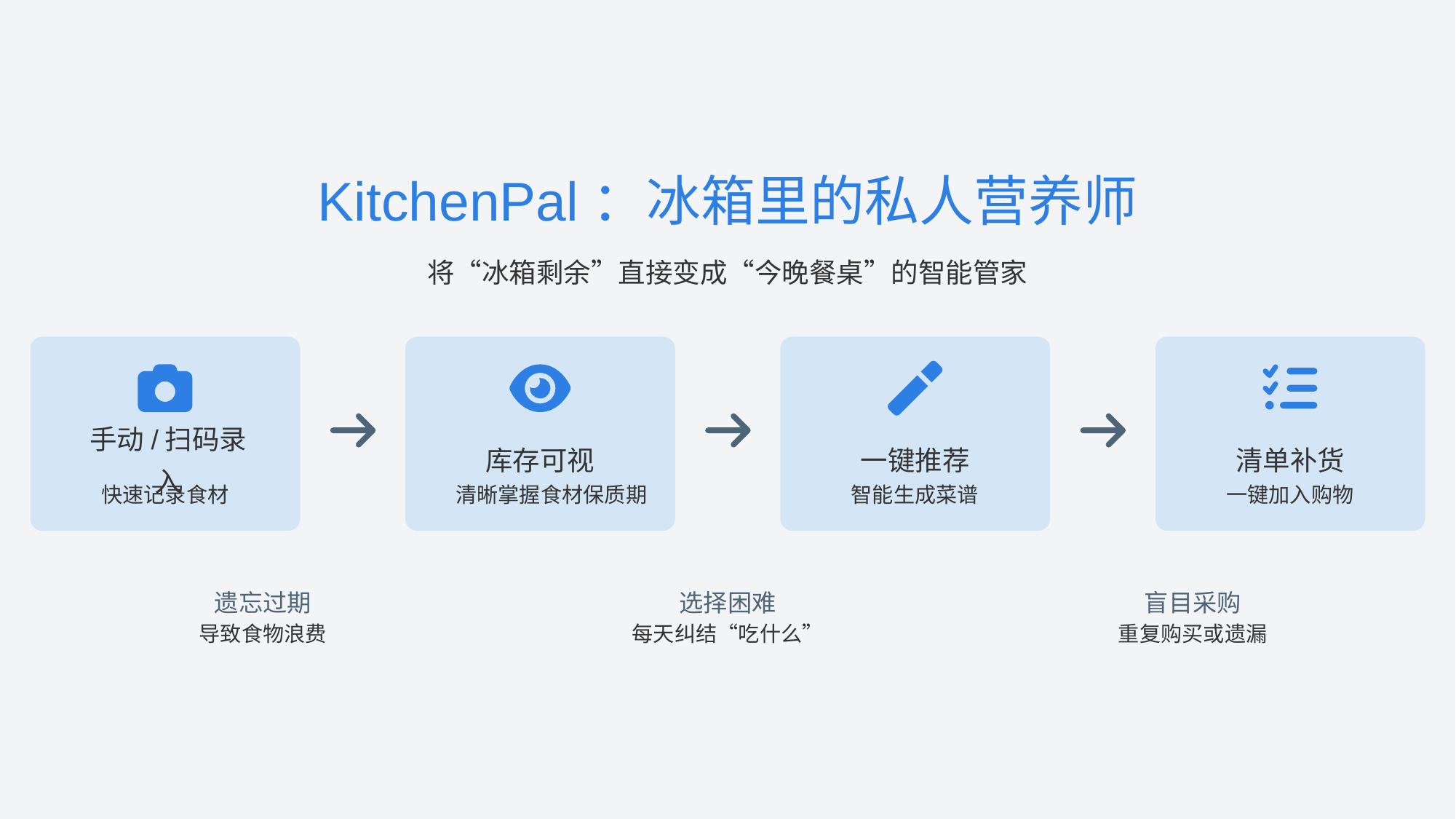

KitchenPal：冰箱里的私人营养师
将“冰箱剩余”直接变成“今晚餐桌”的智能管家

手动/扫码录入
库存可视
一键推荐
清单补货
快速记录食材
清晰掌握食材保质期
智能生成菜谱
一键加入购物
遗忘过期
选择困难
盲目采购
导致食物浪费
每天纠结“吃什么”
重复购买或遗漏